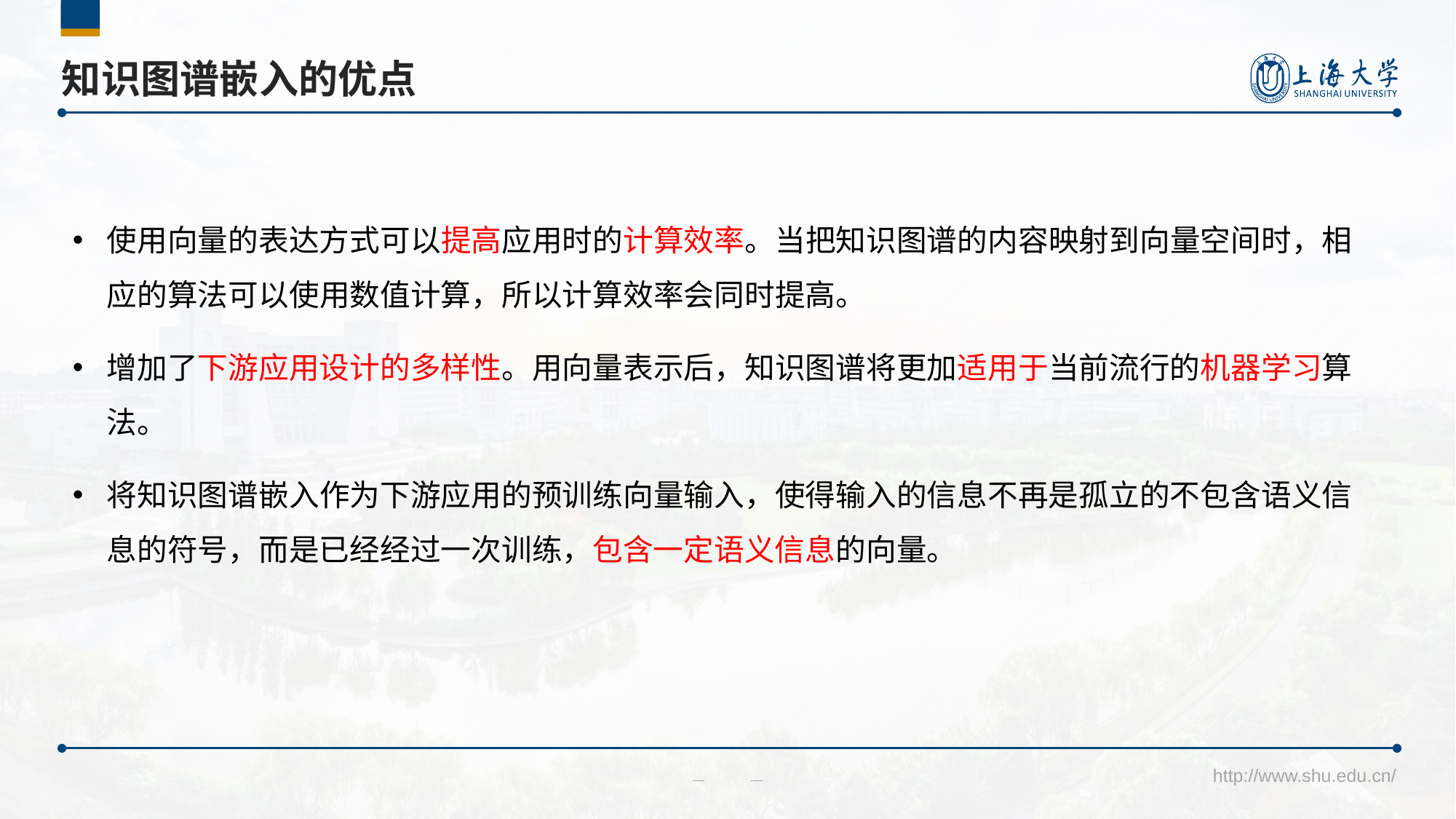

# 知识图谱嵌入的优点
使用向量的表达方式可以提高应用时的计算效率。当把知识图谱的内容映射到向量空间时，相应的算法可以使用数值计算，所以计算效率会同时提高。
增加了下游应用设计的多样性。用向量表示后，知识图谱将更加适用于当前流行的机器学习算法。
将知识图谱嵌入作为下游应用的预训练向量输入，使得输入的信息不再是孤立的不包含语义信息的符号，而是已经经过一次训练，包含一定语义信息的向量。

20